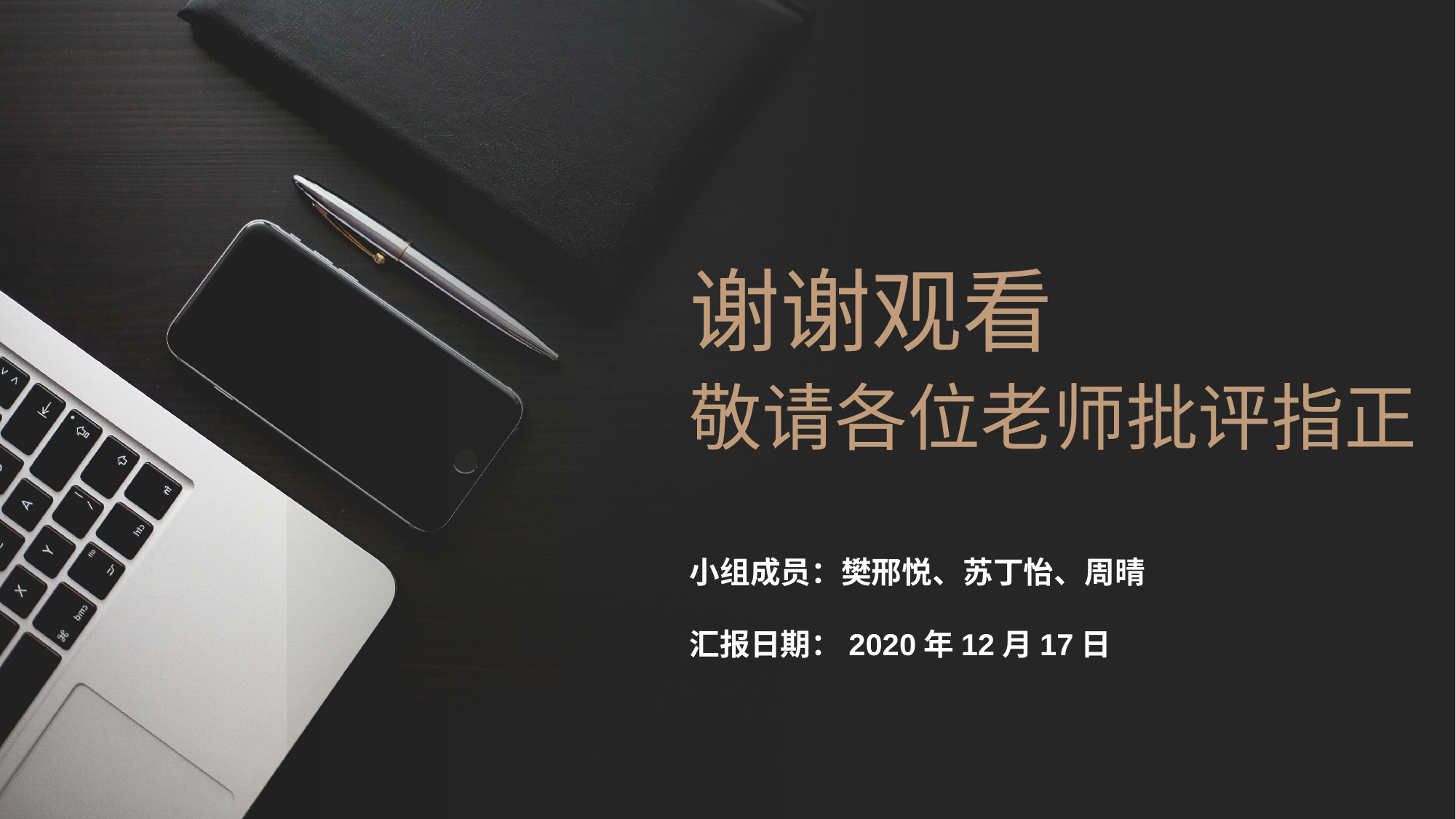

谢谢观看
敬请各位老师批评指正
小组成员：樊邢悦、苏丁怡、周晴
汇报日期：2020年12月17日